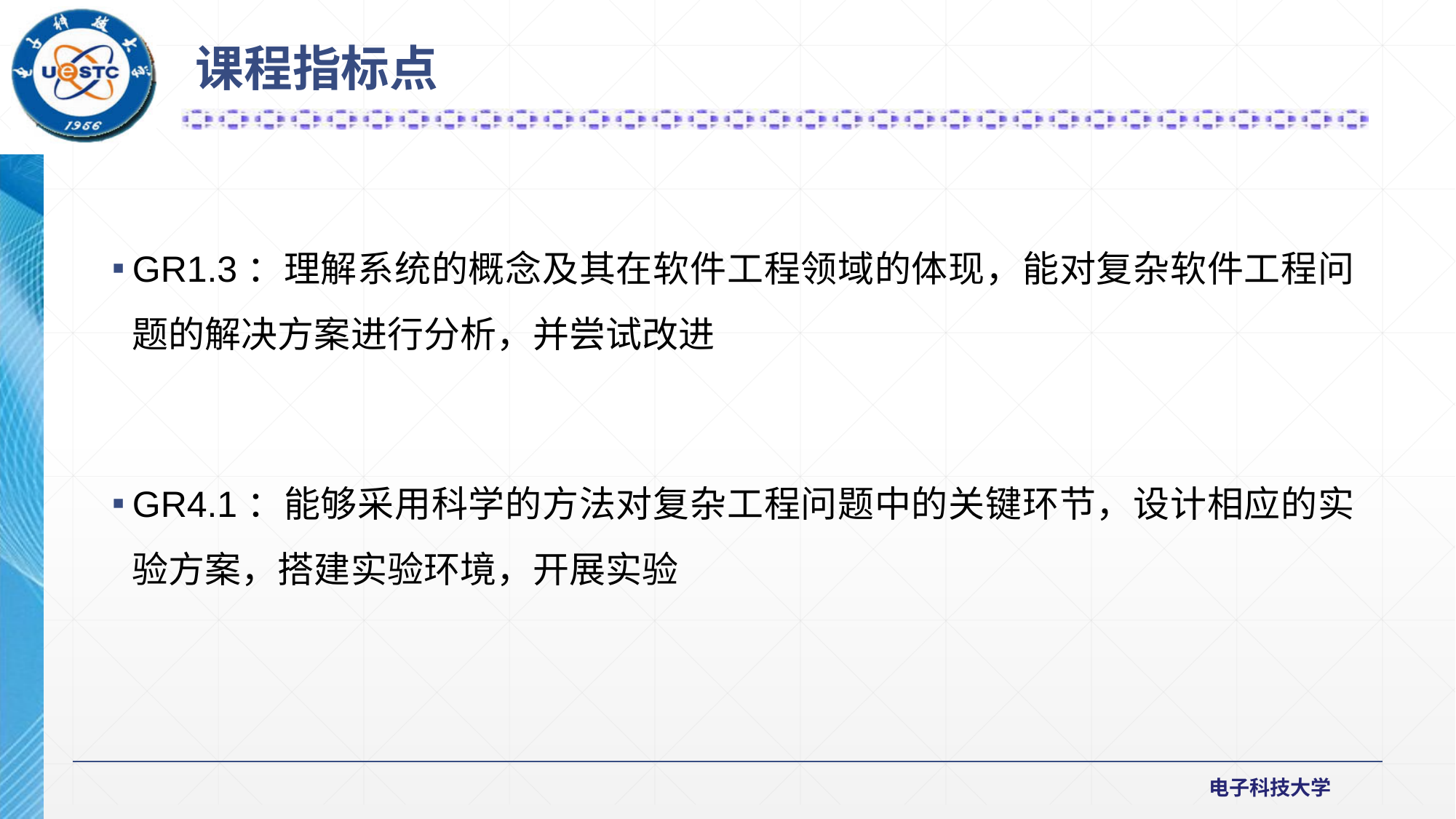

课程指标点
GR1.3：理解系统的概念及其在软件工程领域的体现，能对复杂软件工程问题的解决方案进行分析，并尝试改进

GR4.1：能够采用科学的方法对复杂工程问题中的关键环节，设计相应的实验方案，搭建实验环境，开展实验